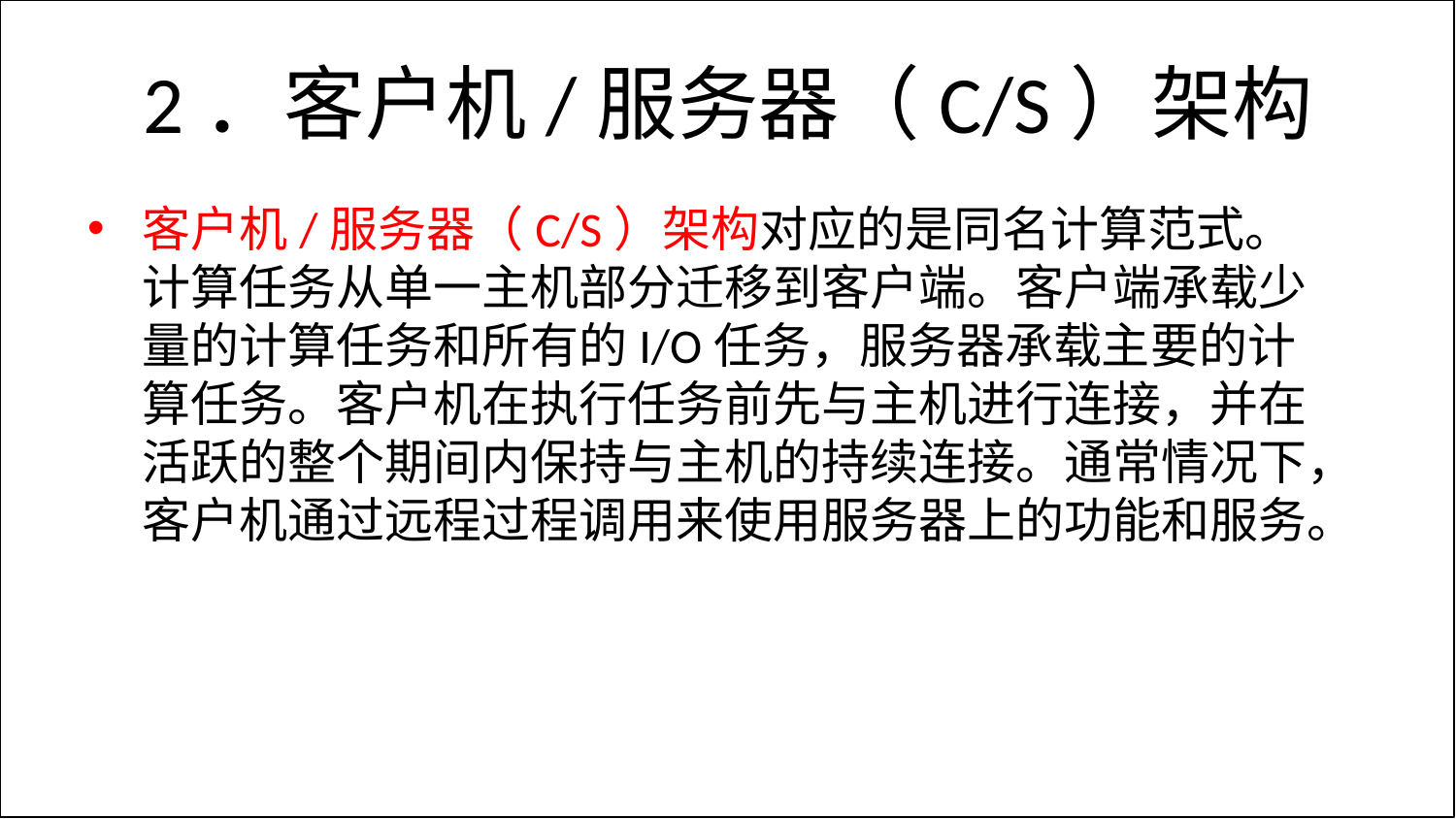

# 2．客户机/服务器（C/S）架构
客户机/服务器（C/S）架构对应的是同名计算范式。计算任务从单一主机部分迁移到客户端。客户端承载少量的计算任务和所有的I/O任务，服务器承载主要的计算任务。客户机在执行任务前先与主机进行连接，并在活跃的整个期间内保持与主机的持续连接。通常情况下，客户机通过远程过程调用来使用服务器上的功能和服务。